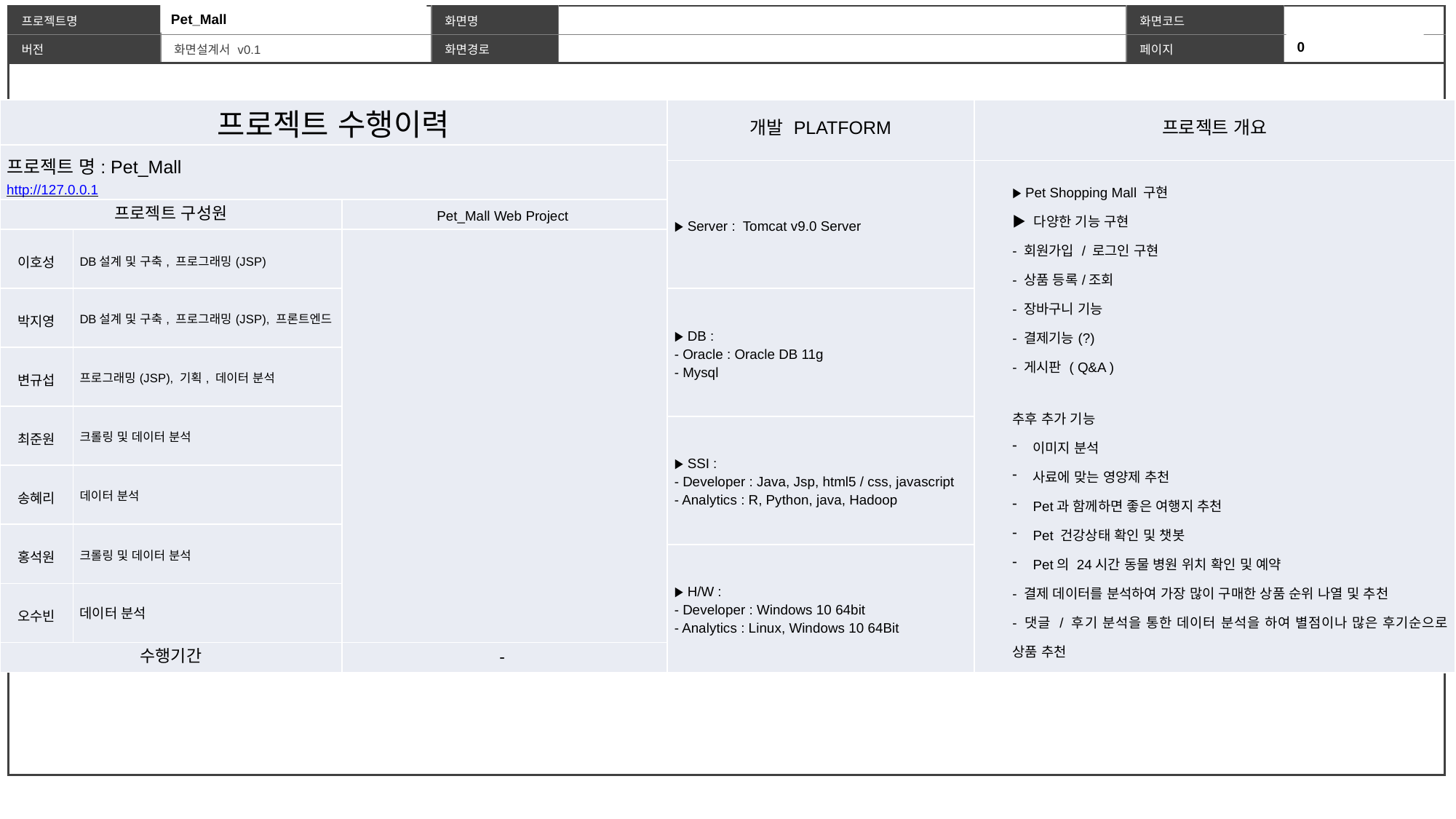

Pet_Mall
0
| 프로젝트 수행이력 |  |  |
| --- | --- | --- |
| 프로젝트 명: Pet\_Mall http://127.0.0.1 |  |  |
| 프로젝트 구성원 |  | Pet\_Mall Web Project |
| 이호성 | DB설계 및 구축, 프로그래밍(JSP) |  |
| 박지영 | DB설계 및 구축, 프로그래밍(JSP), 프론트엔드 |  |
| 변규섭 | 프로그래밍(JSP), 기획, 데이터 분석 |  |
| 최준원 | 크롤링 및 데이터 분석 |  |
| 송혜리 | 데이터 분석 |  |
| 홍석원 | 크롤링 및 데이터 분석 |  |
| 오수빈 | 데이터 분석 |  |
| 수행기간 |  | - |
| 개발 PLATFORM | 프로젝트 개요 |
| --- | --- |
| ▶ Server : Tomcat v9.0 Server | ▶ Pet Shopping Mall 구현 ▶ 다양한 기능 구현 - 회원가입 / 로그인 구현 - 상품 등록/조회 - 장바구니 기능 - 결제기능(?) - 게시판 ( Q&A ) 추후 추가 기능 이미지 분석 사료에 맞는 영양제 추천 Pet과 함께하면 좋은 여행지 추천 Pet 건강상태 확인 및 챗봇 Pet의 24시간 동물 병원 위치 확인 및 예약 - 결제 데이터를 분석하여 가장 많이 구매한 상품 순위 나열 및 추천 - 댓글 / 후기 분석을 통한 데이터 분석을 하여 별점이나 많은 후기순으로 상품 추천 |
| ▶ DB : - Oracle : Oracle DB 11g - Mysql |  |
| ▶ SSI : - Developer : Java, Jsp, html5 / css, javascript - Analytics : R, Python, java, Hadoop |  |
| ▶ H/W : - Developer : Windows 10 64bit - Analytics : Linux, Windows 10 64Bit |  |